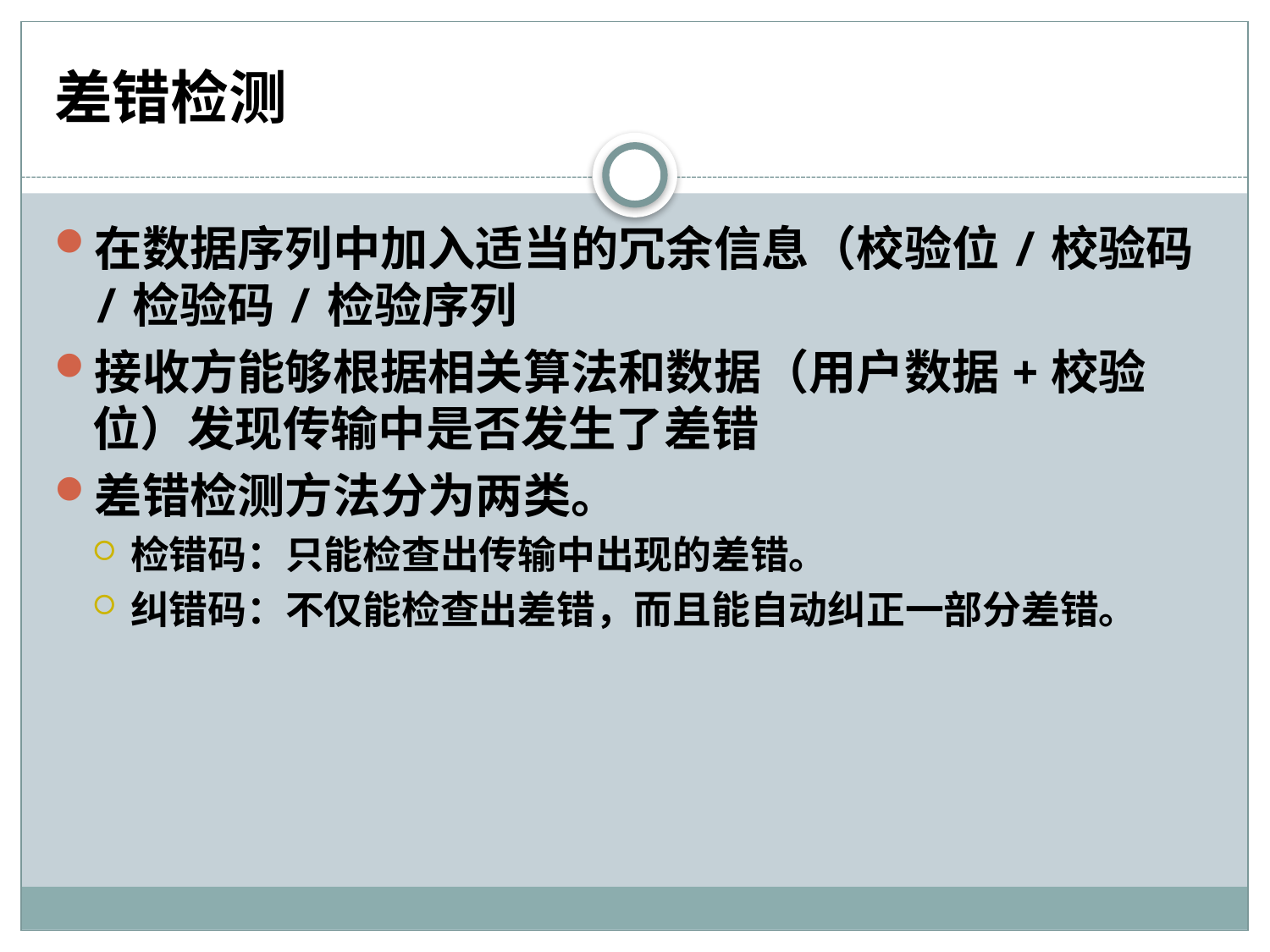

# 差错检测
在数据序列中加入适当的冗余信息（校验位/校验码/检验码/检验序列
接收方能够根据相关算法和数据（用户数据+校验位）发现传输中是否发生了差错
差错检测方法分为两类。
检错码：只能检查出传输中出现的差错。
纠错码：不仅能检查出差错，而且能自动纠正一部分差错。